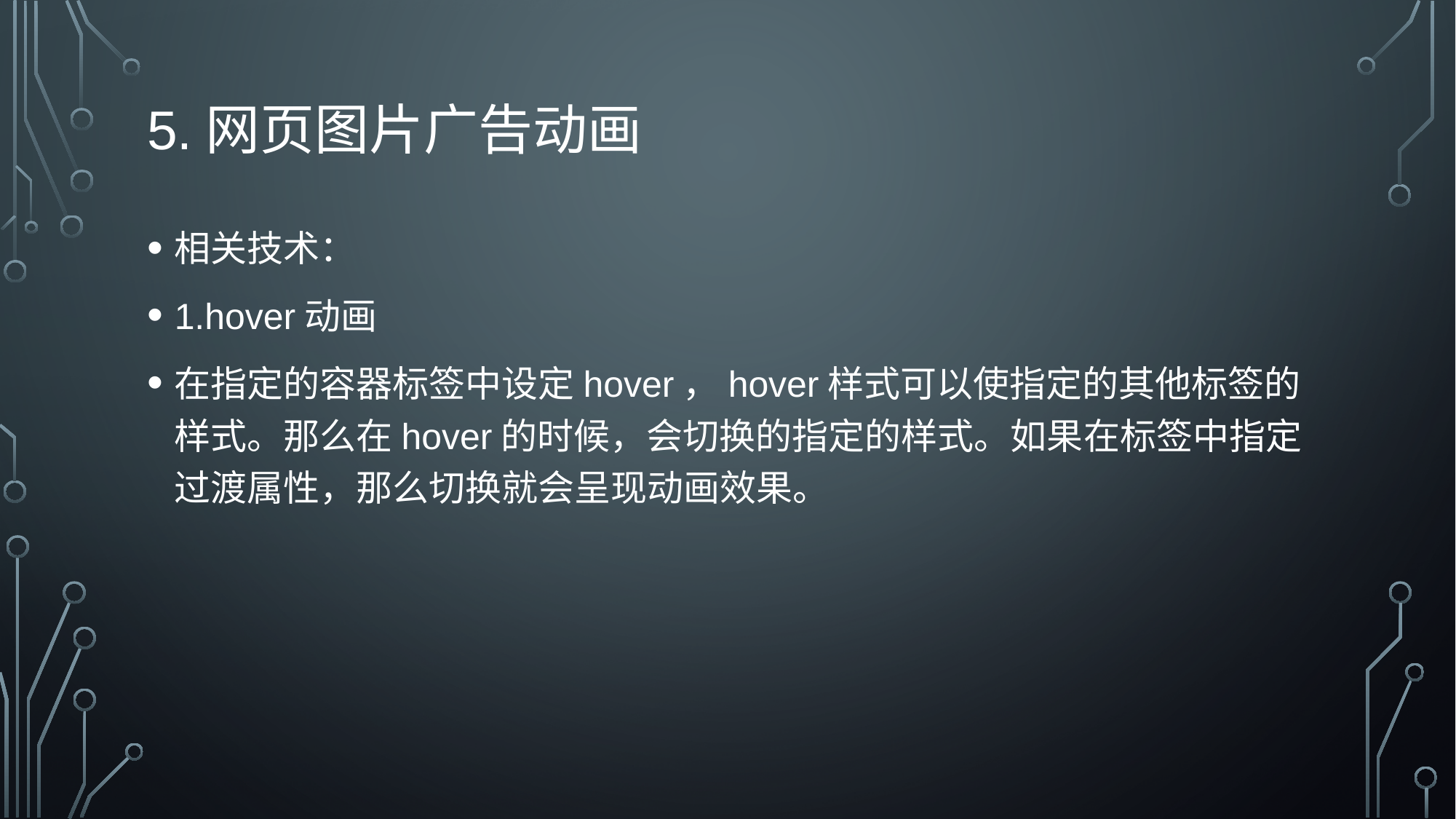

# 5.网页图片广告动画
相关技术：
1.hover动画
在指定的容器标签中设定hover，hover样式可以使指定的其他标签的样式。那么在hover的时候，会切换的指定的样式。如果在标签中指定过渡属性，那么切换就会呈现动画效果。